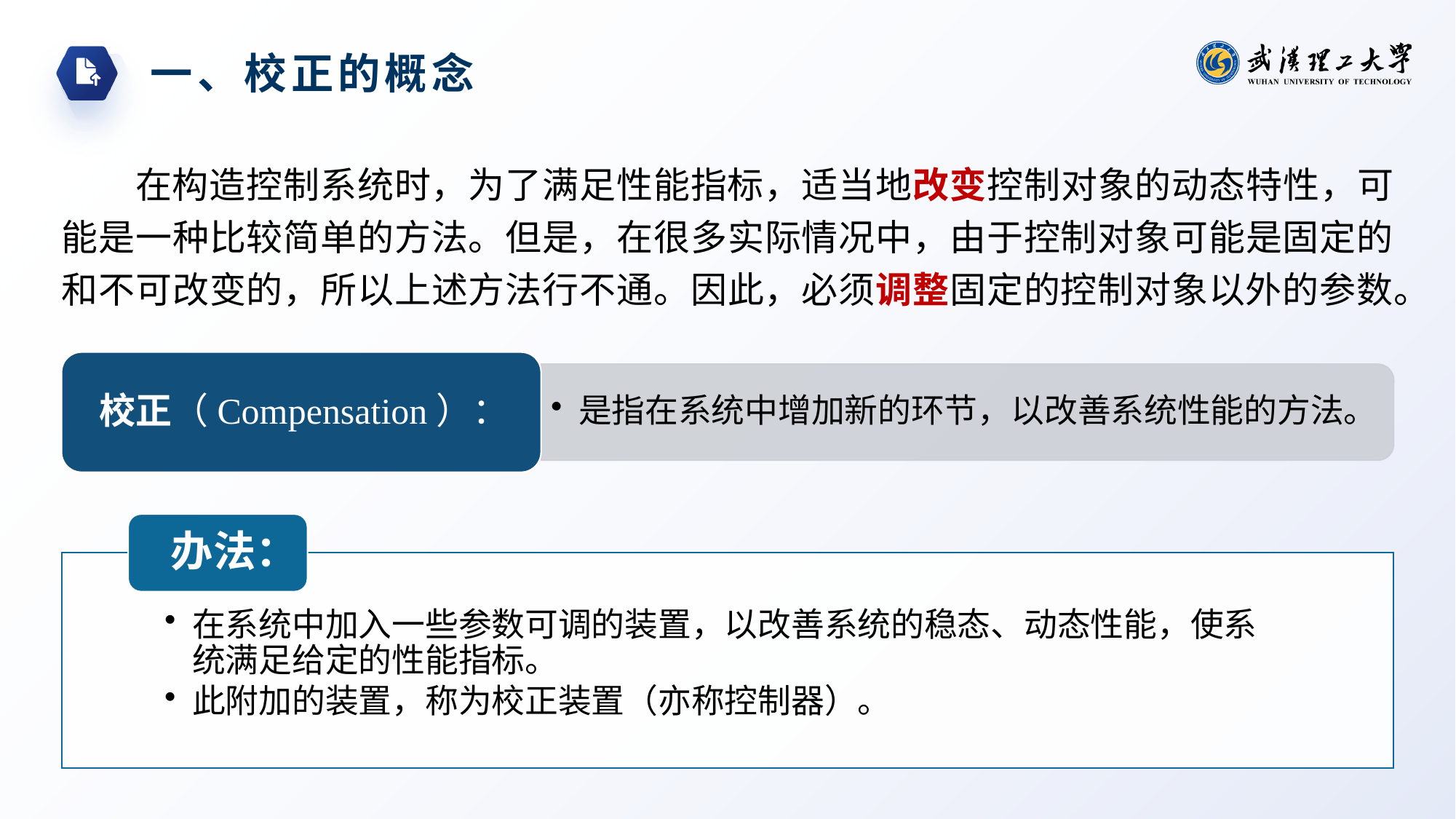

一、校正的概念
在构造控制系统时，为了满足性能指标，适当地改变控制对象的动态特性，可能是一种比较简单的方法。但是，在很多实际情况中，由于控制对象可能是固定的和不可改变的，所以上述方法行不通。因此，必须调整固定的控制对象以外的参数。
是指在系统中增加新的环节，以改善系统性能的方法。
校正（Compensation）：
在系统中加入一些参数可调的装置，以改善系统的稳态、动态性能，使系统满足给定的性能指标。
此附加的装置，称为校正装置（亦称控制器）。
办法：